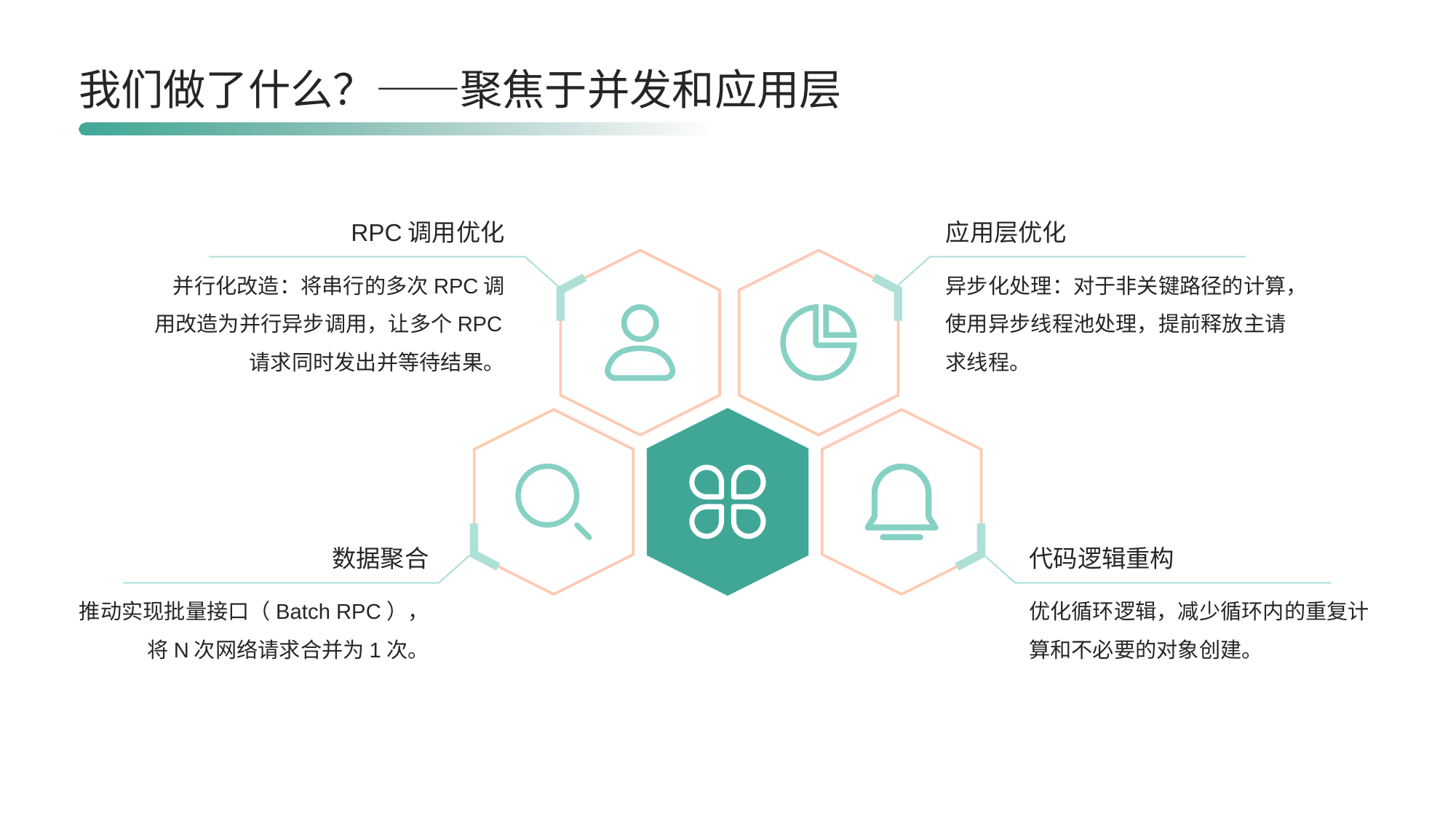

我们做了什么？——聚焦于并发和应用层

RPC调用优化
应用层优化

并行化改造：将串行的多次RPC调用改造为并行异步调用，让多个RPC请求同时发出并等待结果。
异步化处理：对于非关键路径的计算，使用异步线程池处理，提前释放主请求线程。

数据聚合
代码逻辑重构

推动实现批量接口（Batch RPC），将N次网络请求合并为1次。
优化循环逻辑，减少循环内的重复计算和不必要的对象创建。